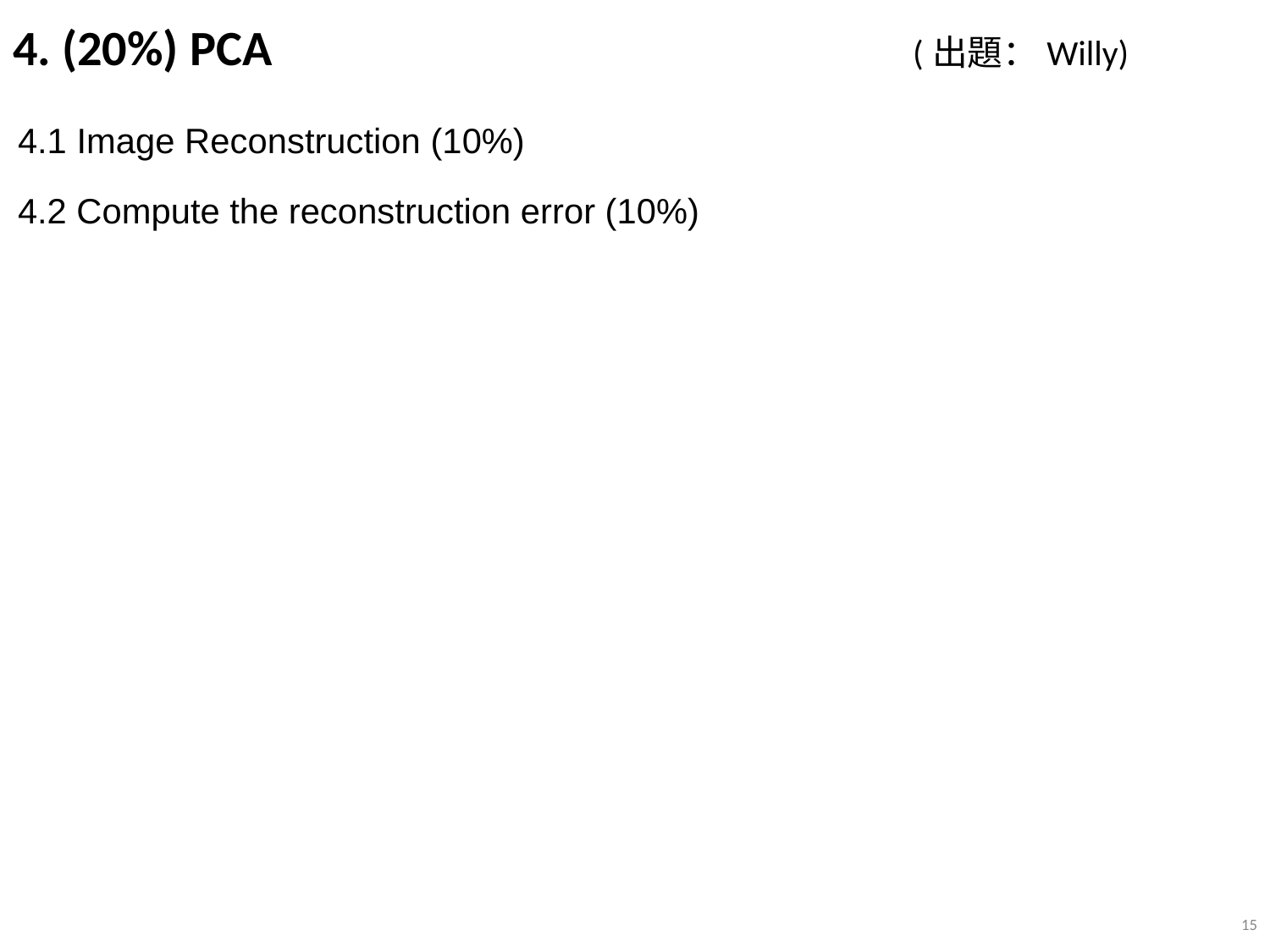

# 4. (20%) PCA					 (出題：Willy)
4.1 Image Reconstruction (10%)
4.2 Compute the reconstruction error (10%)
15